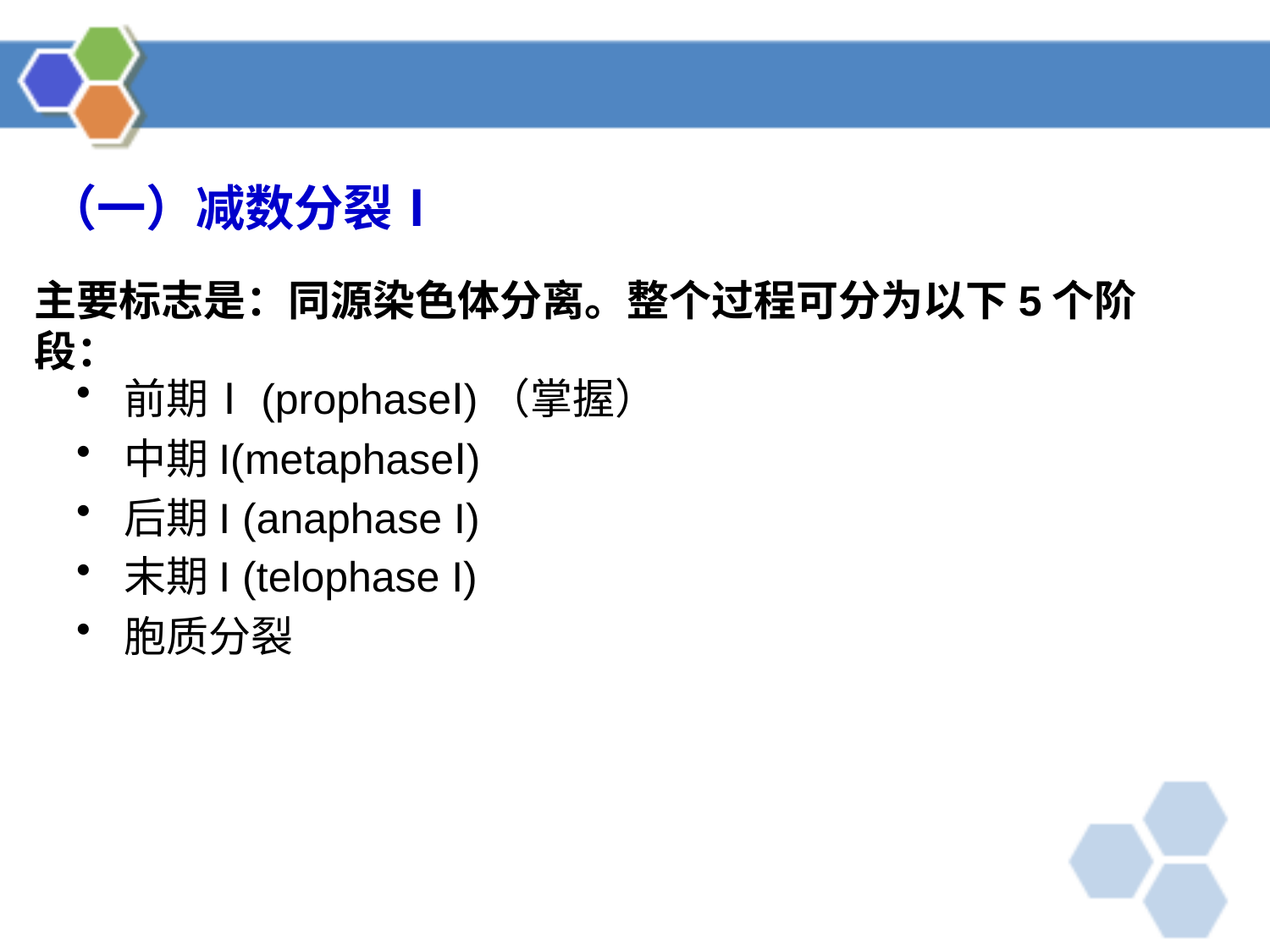

# （一）减数分裂Ⅰ
主要标志是：同源染色体分离。整个过程可分为以下5个阶段：
前期Ⅰ(prophaseⅠ)（掌握）
中期I(metaphaseⅠ)
后期I (anaphase I)
末期I (telophase I)
胞质分裂